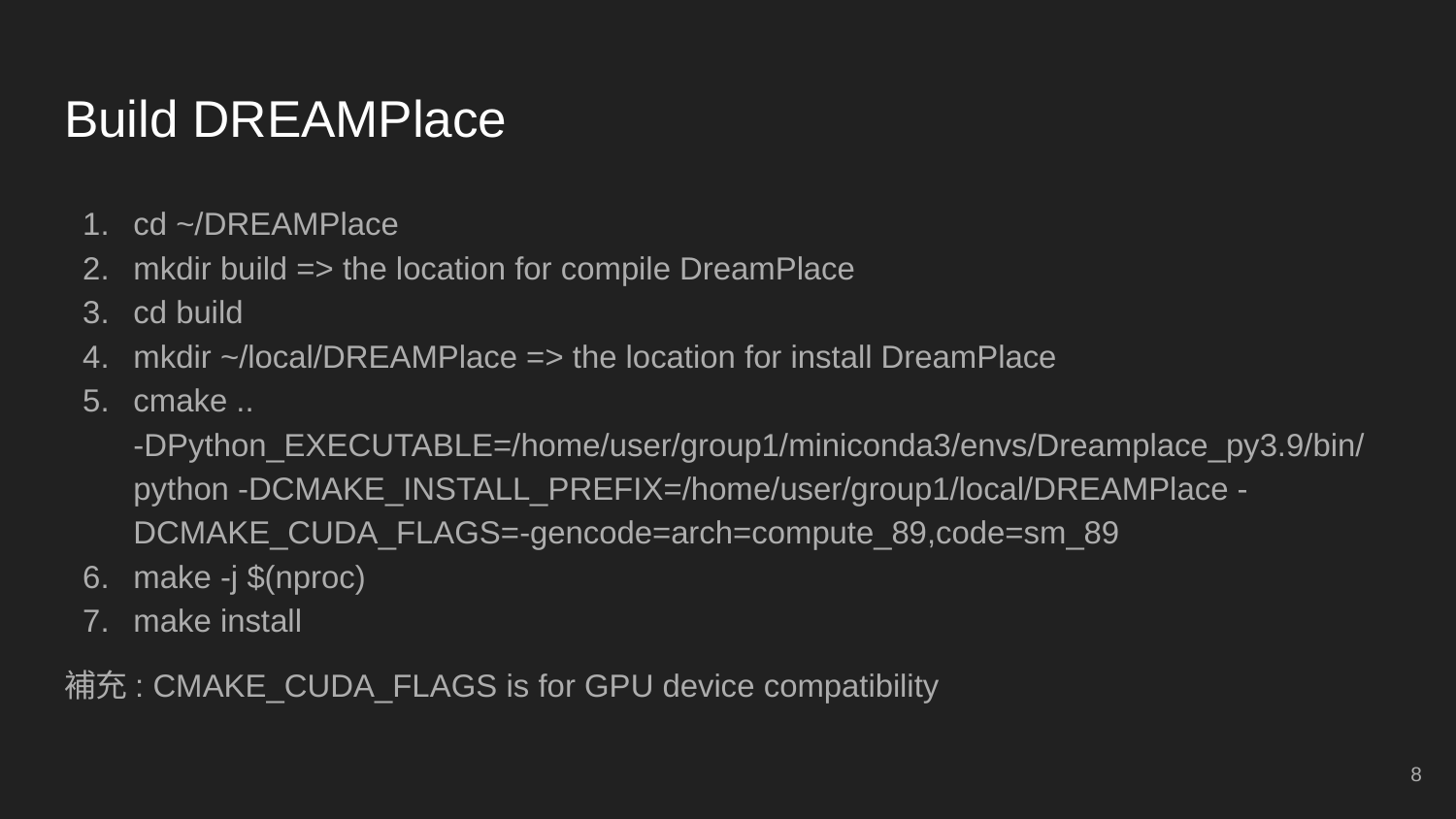

# Build DREAMPlace
cd ~/DREAMPlace
mkdir build => the location for compile DreamPlace
cd build
mkdir ~/local/DREAMPlace => the location for install DreamPlace
cmake .. -DPython_EXECUTABLE=/home/user/group1/miniconda3/envs/Dreamplace_py3.9/bin/python -DCMAKE_INSTALL_PREFIX=/home/user/group1/local/DREAMPlace -DCMAKE_CUDA_FLAGS=-gencode=arch=compute_89,code=sm_89
make -j $(nproc)
make install
補充: CMAKE_CUDA_FLAGS is for GPU device compatibility

8